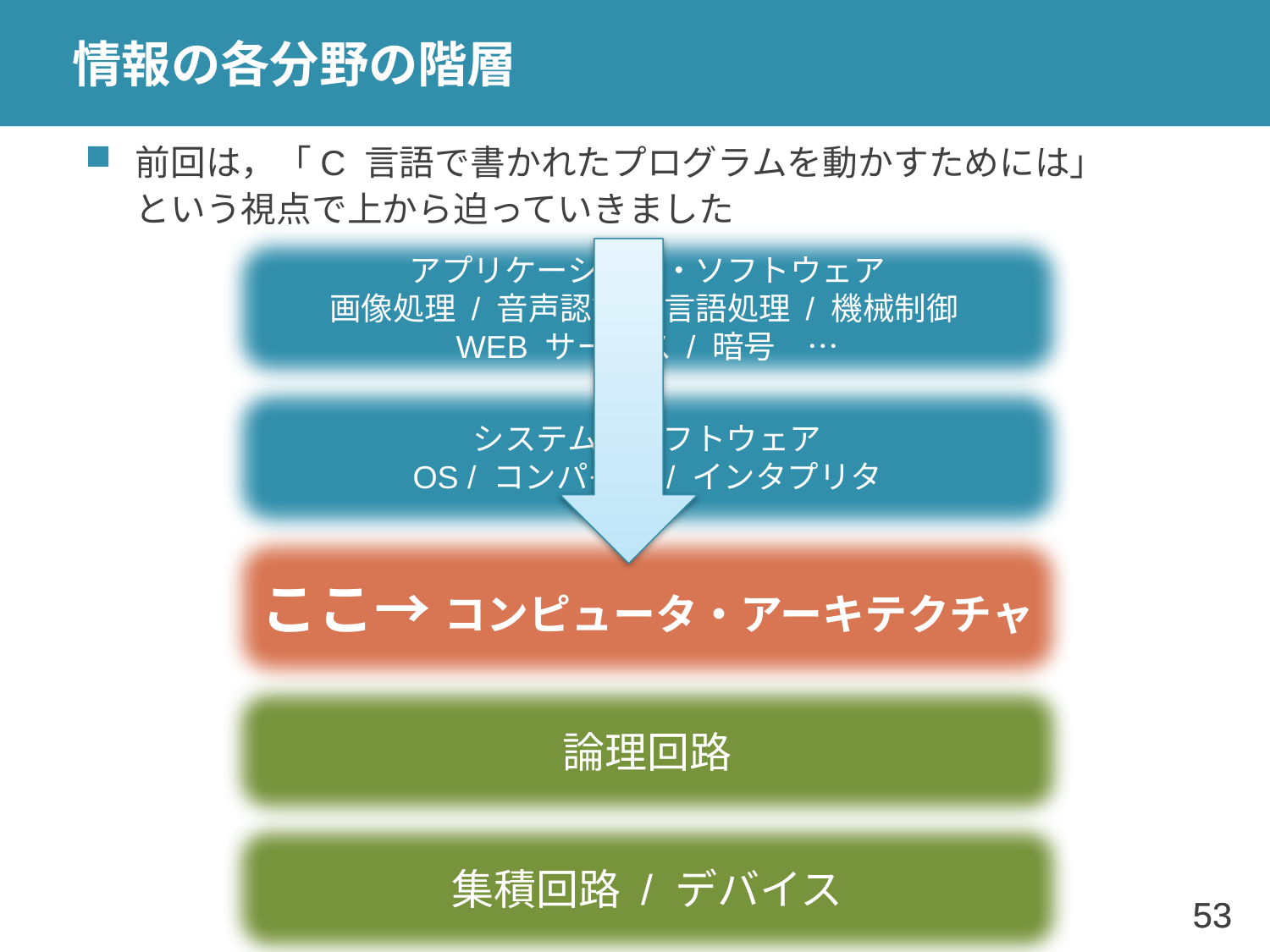

# 情報の各分野の階層
前回は，「C 言語で書かれたプログラムを動かすためには」
という視点で上から迫っていきました

アプリケーション・ソフトウェア
画像処理 / 音声認識 / 言語処理 / 機械制御
WEB サービス / 暗号　…

システム・ソフトウェア
OS / コンパイラ / インタプリタ
ここ→ コンピュータ・アーキテクチャ
論理回路
集積回路 / デバイス